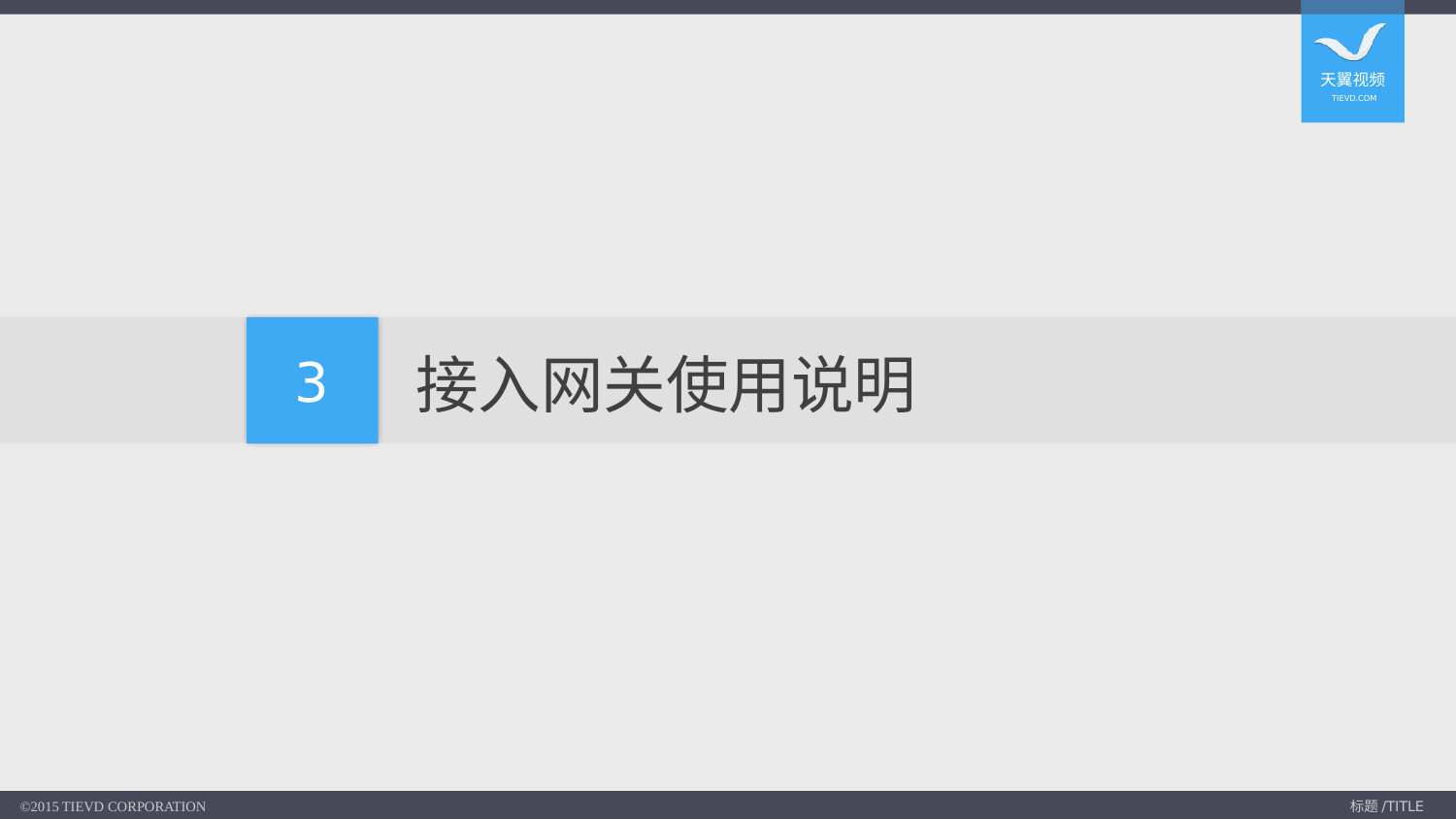

# 接入网关使用说明
3
©2015 TIEVD CORPORATION
标题/TITLE